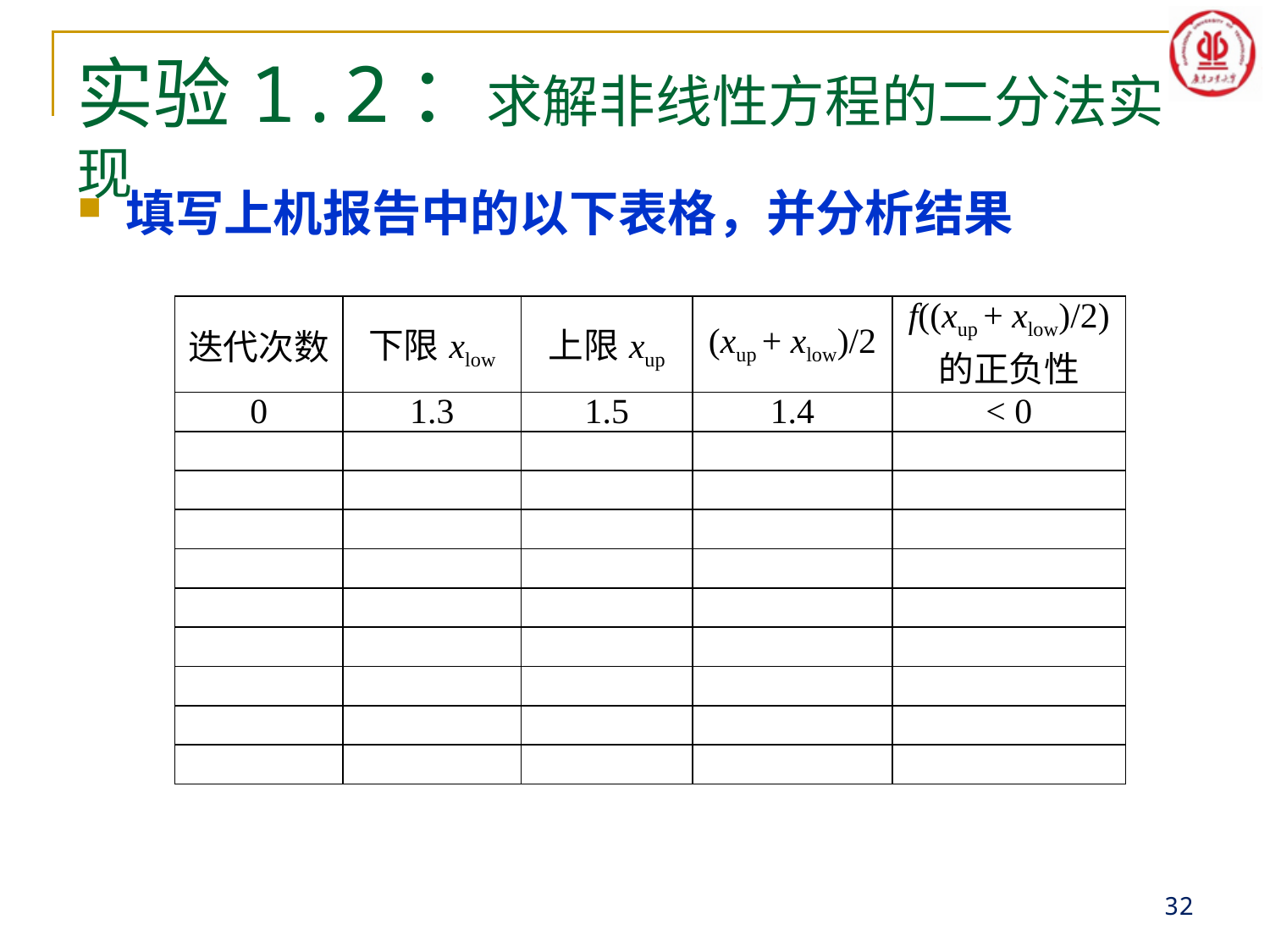

# 实验1.2：求解非线性方程的二分法实现
填写上机报告中的以下表格，并分析结果

| 迭代次数 | 下限xlow | 上限xup | (xup + xlow)/2 | f((xup + xlow)/2) 的正负性 |
| --- | --- | --- | --- | --- |
| 0 | 1.3 | 1.5 | 1.4 | < 0 |
|  |  |  |  |  |
|  |  |  |  |  |
|  |  |  |  |  |
|  |  |  |  |  |
|  |  |  |  |  |
|  |  |  |  |  |
|  |  |  |  |  |
|  |  |  |  |  |
|  |  |  |  |  |
32